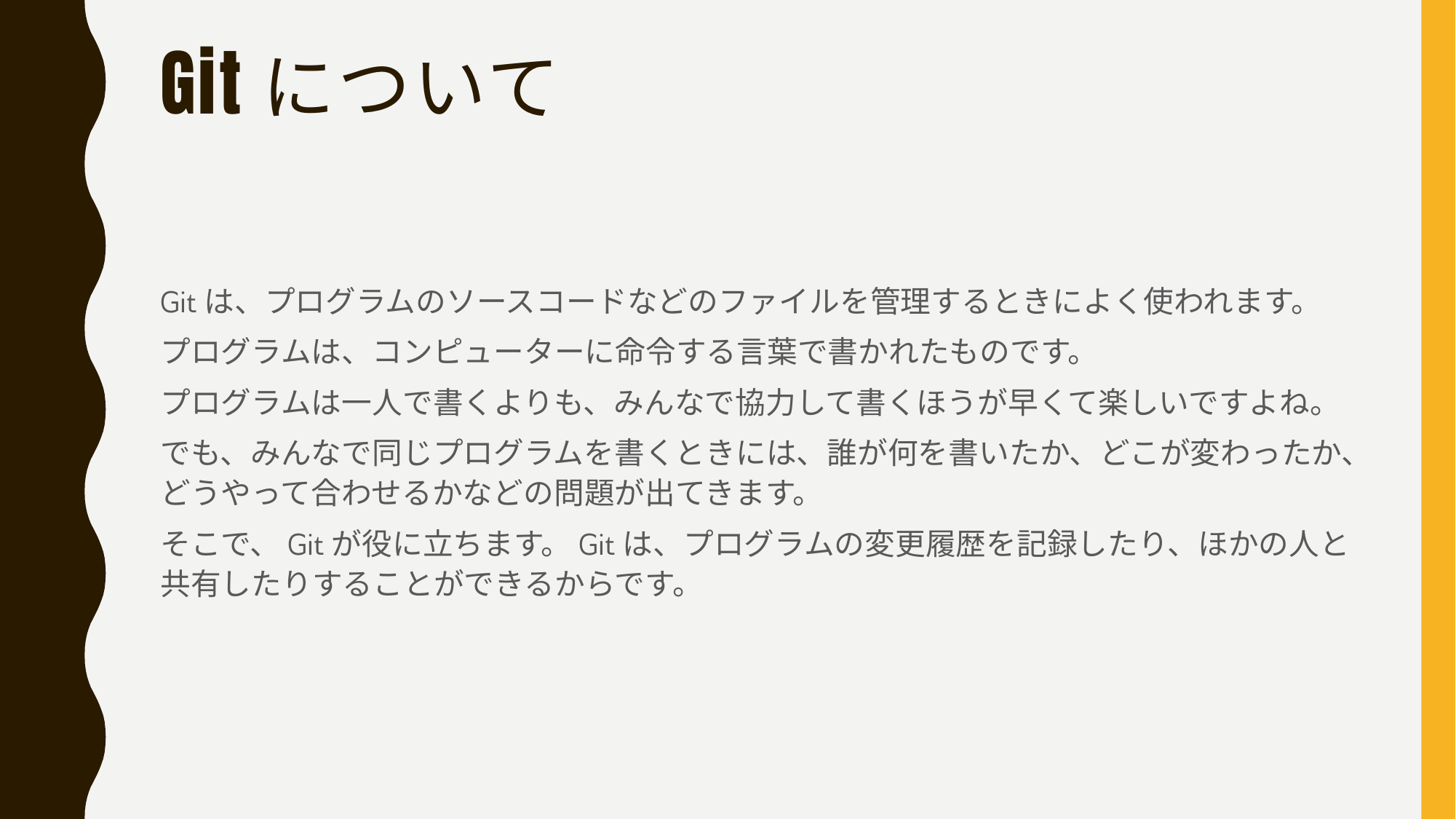

# Gitについて
Gitは、プログラムのソースコードなどのファイルを管理するときによく使われます。
プログラムは、コンピューターに命令する言葉で書かれたものです。
プログラムは一人で書くよりも、みんなで協力して書くほうが早くて楽しいですよね。
でも、みんなで同じプログラムを書くときには、誰が何を書いたか、どこが変わったか、どうやって合わせるかなどの問題が出てきます。
そこで、Gitが役に立ちます。Gitは、プログラムの変更履歴を記録したり、ほかの人と共有したりすることができるからです。